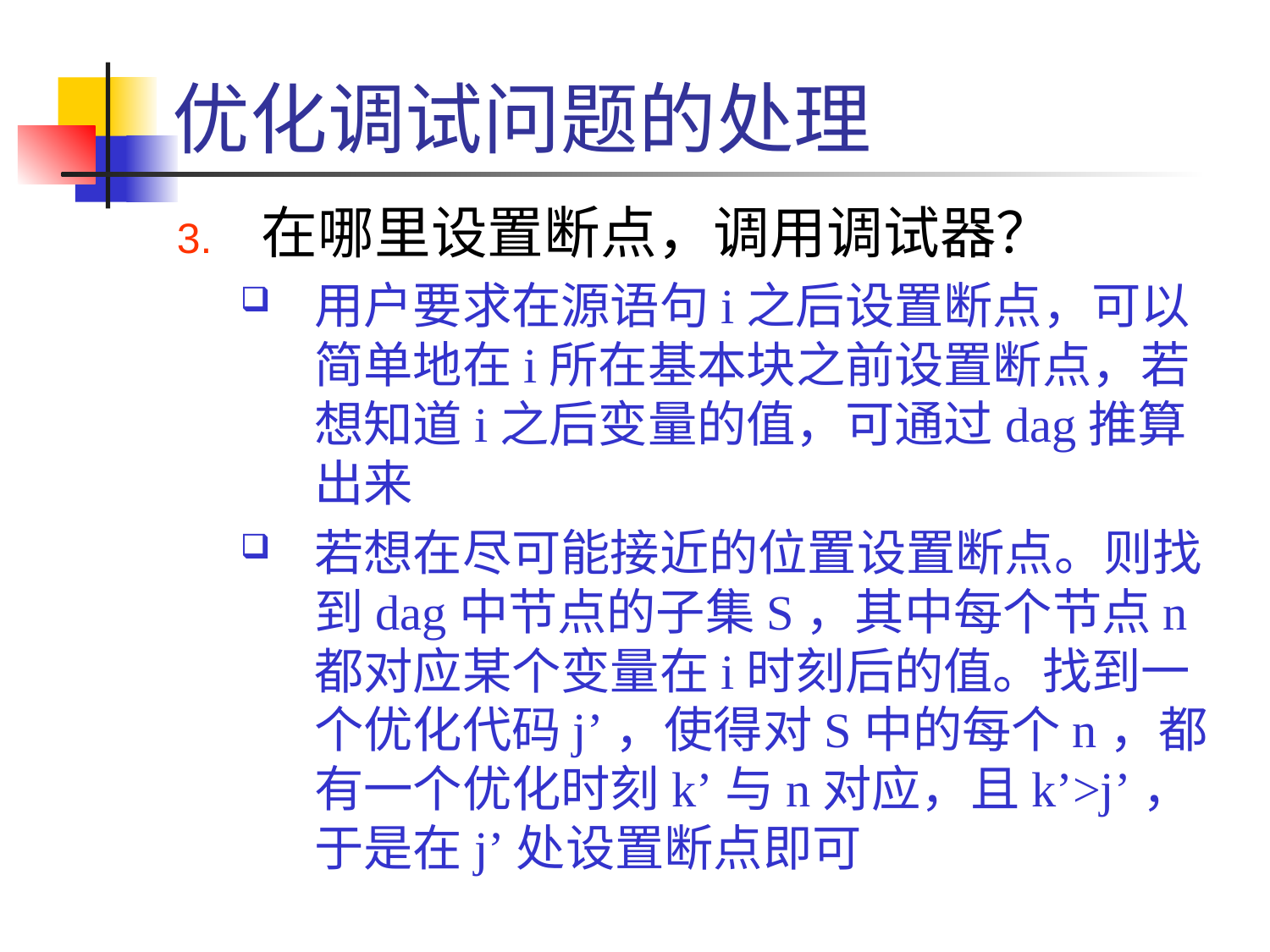

# 优化调试问题的处理
在哪里设置断点，调用调试器？
用户要求在源语句i之后设置断点，可以简单地在i所在基本块之前设置断点，若想知道i之后变量的值，可通过dag推算出来
若想在尽可能接近的位置设置断点。则找到dag中节点的子集S，其中每个节点n都对应某个变量在i时刻后的值。找到一个优化代码j’，使得对S中的每个n，都有一个优化时刻k’与n对应，且k’>j’，于是在j’处设置断点即可